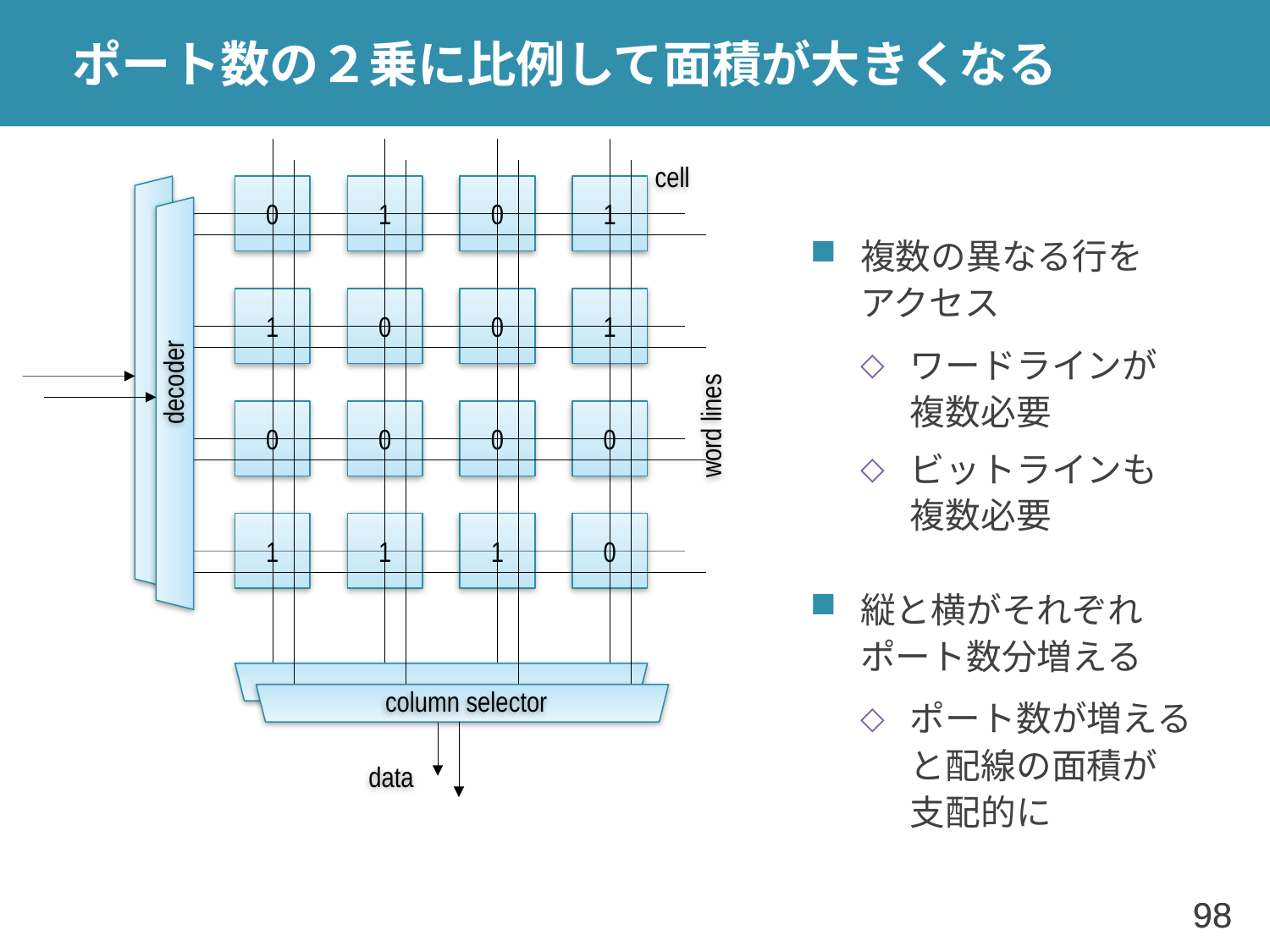

# ポート数の２乗に比例して面積が大きくなる
cell
複数の異なる行を
アクセス
ワードラインが
複数必要
ビットラインも
複数必要
縦と横がそれぞれ
ポート数分増える
ポート数が増えると配線の面積が
支配的に
1
0
1
0
0
0
1
1
decoder

word lines
0
0
0
0
1
1
0
1

column selector

data